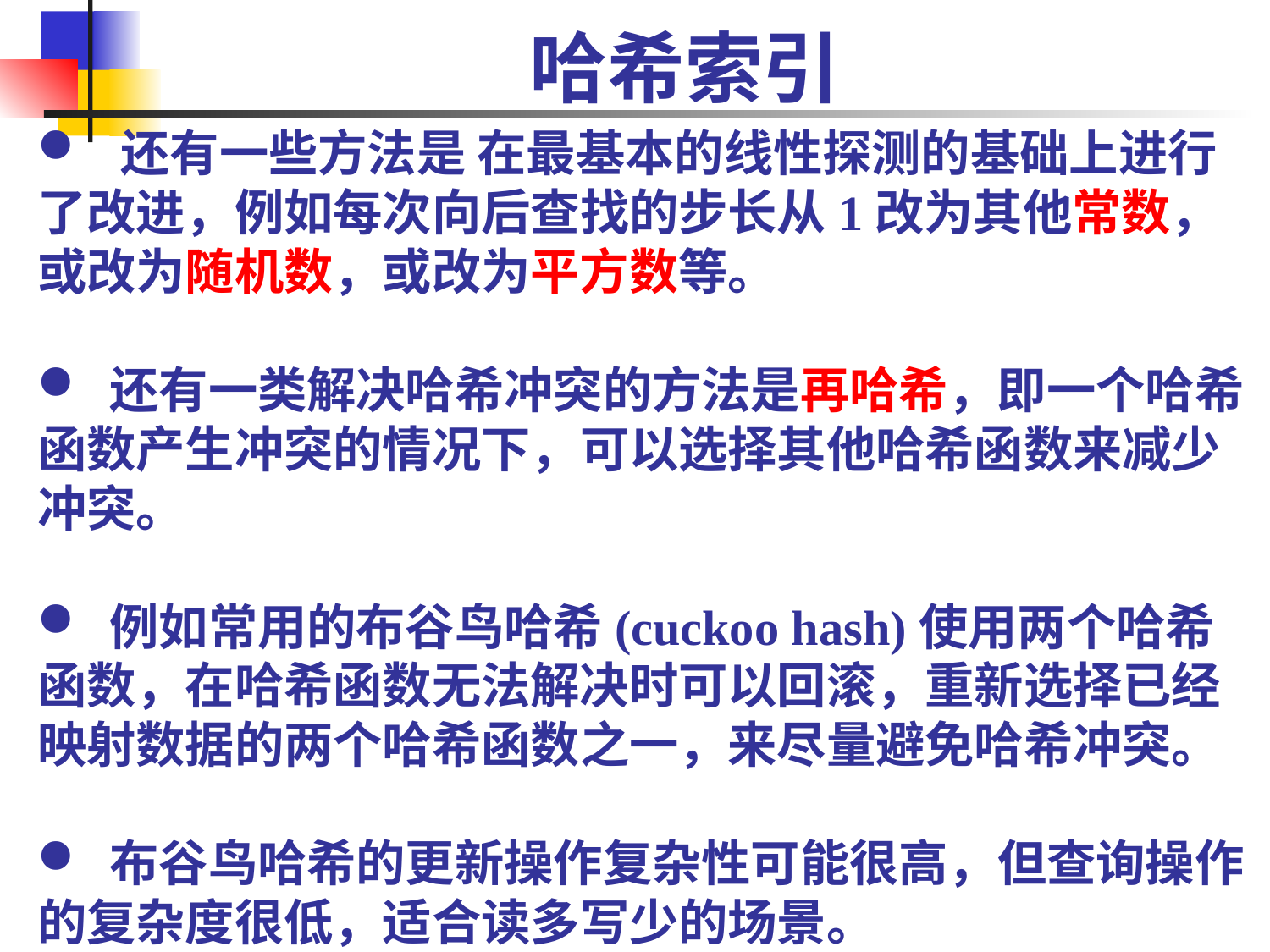

# 哈希索引
  还有一些方法是 在最基本的线性探测的基础上进行了改进，例如每次向后查找的步长从1改为其他常数，或改为随机数，或改为平方数等。

 还有一类解决哈希冲突的方法是再哈希，即一个哈希函数产生冲突的情况下，可以选择其他哈希函数来减少冲突。

 例如常用的布谷鸟哈希(cuckoo hash)使用两个哈希函数，在哈希函数无法解决时可以回滚，重新选择已经映射数据的两个哈希函数之一，来尽量避免哈希冲突。

 布谷鸟哈希的更新操作复杂性可能很高，但查询操作的复杂度很低，适合读多写少的场景。